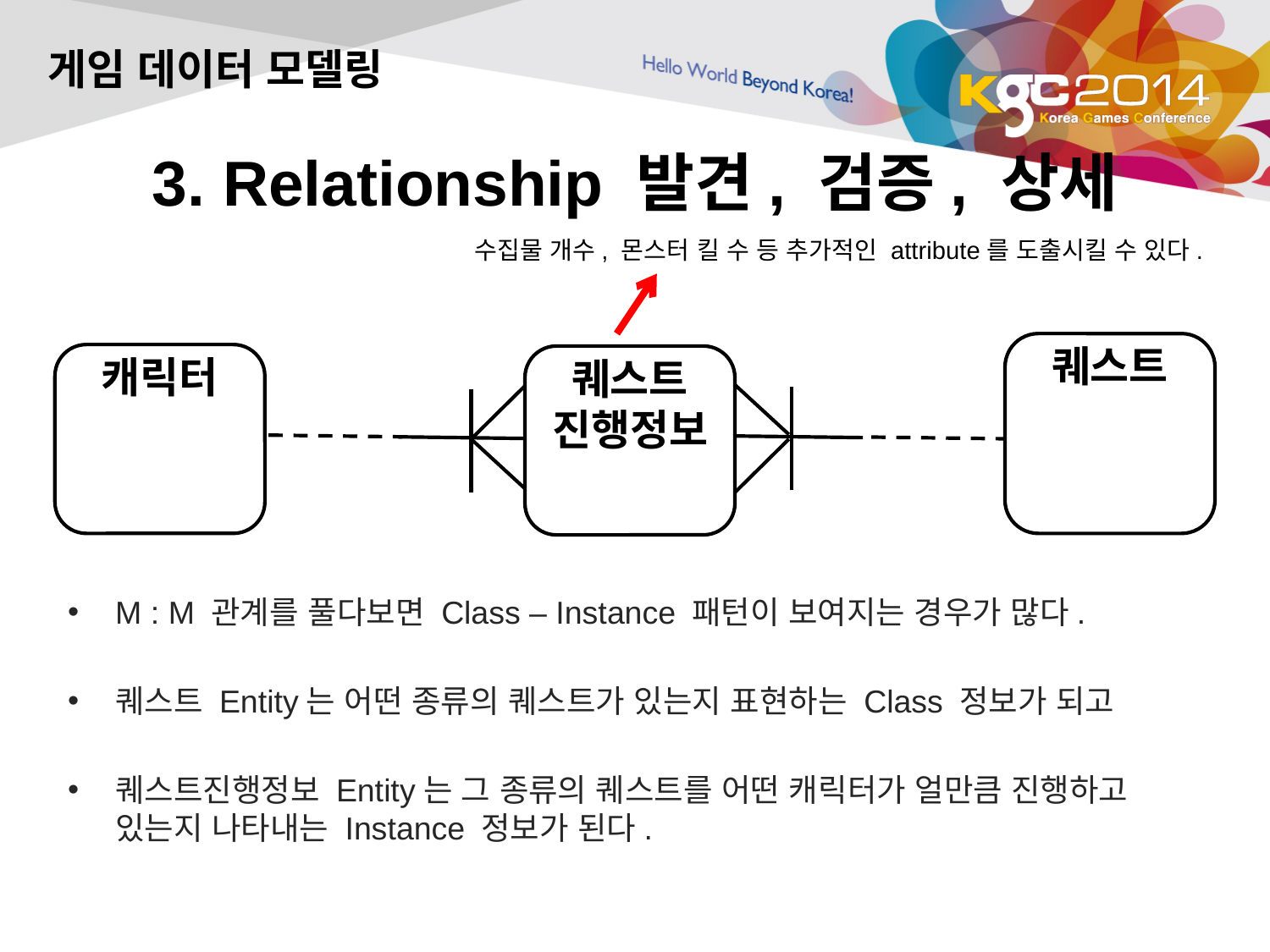

게임 데이터 모델링
# 3. Relationship 발견, 검증, 상세
수집물 개수, 몬스터 킬 수 등 추가적인 attribute를 도출시킬 수 있다.

퀘스트

캐릭터

퀘스트
진행정보
M : M 관계를 풀다보면 Class – Instance 패턴이 보여지는 경우가 많다.

퀘스트 Entity는 어떤 종류의 퀘스트가 있는지 표현하는 Class 정보가 되고

퀘스트진행정보 Entity는 그 종류의 퀘스트를 어떤 캐릭터가 얼만큼 진행하고 있는지 나타내는 Instance 정보가 된다.